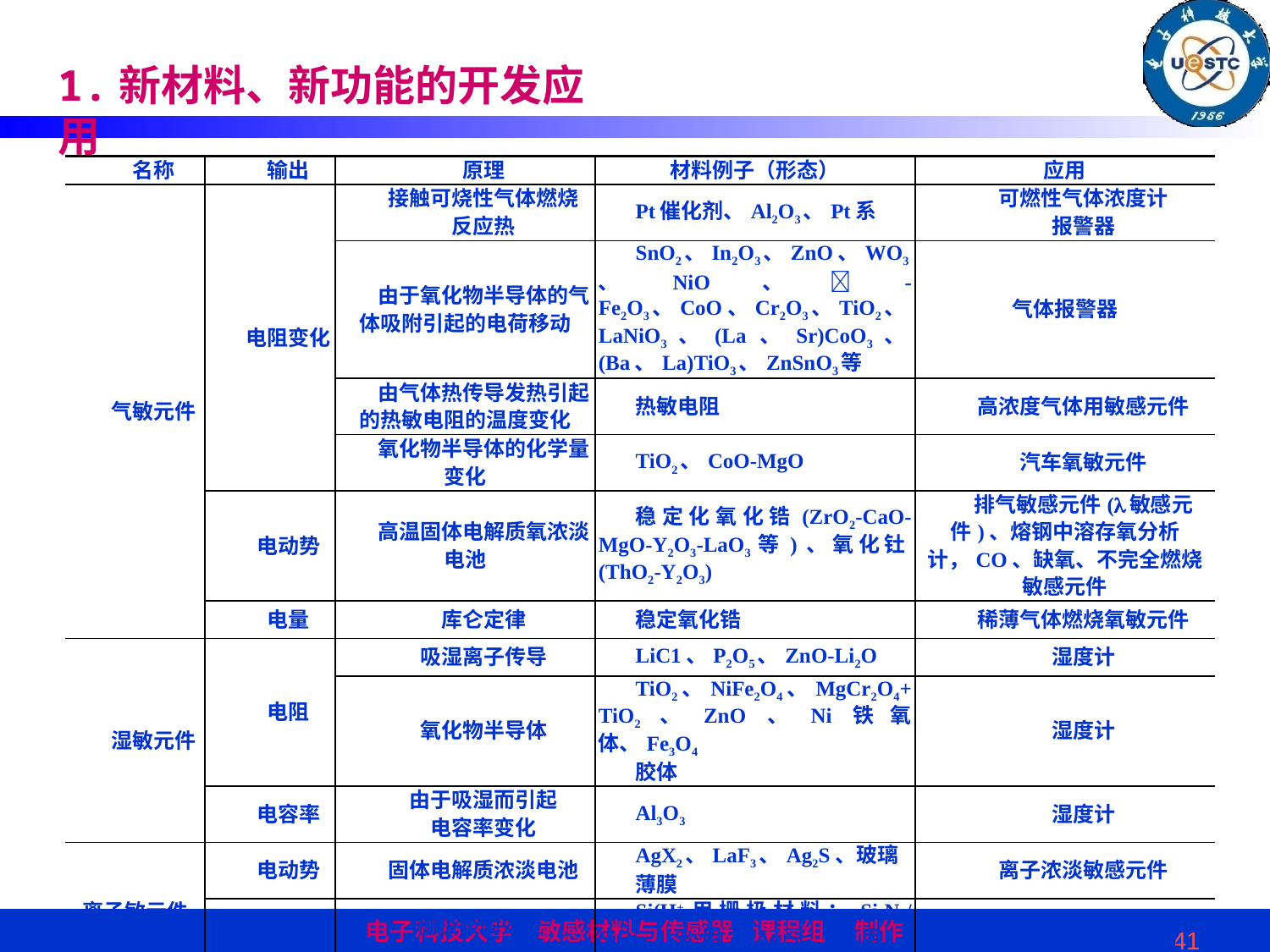

# 1.新材料、新功能的开发应用
| 名称 | 输出 | 原理 | 材料例子（形态） | 应用 |
| --- | --- | --- | --- | --- |
| 气敏元件 | 电阻变化 | 接触可烧性气体燃烧 反应热 | Pt催化剂、Al2O3、Pt系 | 可燃性气体浓度计 报警器 |
|  |  | 由于氧化物半导体的气体吸附引起的电荷移动 | SnO2、In2O3、ZnO、WO3、NiO、γ-Fe2O3、CoO、Cr2O3、TiO2、LaNiO3、(La、Sr)CoO3、(Ba、La)TiO3、ZnSnO3等 | 气体报警器 |
|  |  | 由气体热传导发热引起的热敏电阻的温度变化 | 热敏电阻 | 高浓度气体用敏感元件 |
|  |  | 氧化物半导体的化学量变化 | TiO2、CoO-MgO | 汽车氧敏元件 |
|  | 电动势 | 高温固体电解质氧浓淡电池 | 稳定化氧化锆(ZrO2-CaO- MgO-Y2O3-LaO3等)、氧化钍(ThO2-Y2O3) | 排气敏感元件(λ敏感元件)、熔钢中溶存氧分析计，CO、缺氧、不完全燃烧敏感元件 |
|  | 电量 | 库仑定律 | 稳定氧化锆 | 稀薄气体燃烧氧敏元件 |
| 湿敏元件 | 电阻 | 吸湿离子传导 | LiC1、P2O5、ZnO-Li2O | 湿度计 |
|  |  | 氧化物半导体 | TiO2、NiFe2O4、MgCr2O4+ TiO2、ZnO、Ni铁氧体、Fe3O4 胶体 | 湿度计 |
|  | 电容率 | 由于吸湿而引起 电容率变化 | Al3O3 | 湿度计 |
| 离子敏元件 | 电动势 | 固体电解质浓淡电池 | AgX2、LaF3、Ag2S、玻璃 薄膜 | 离子浓淡敏感元件 |
|  | 电阻 | 栅极吸附效应MOSFET | Si(H+用栅极材料：Si3N4/ SiO2，S2−用：Ag2S，X−用：AgX、PbO) | 离子敏FET(ISFET) |
41